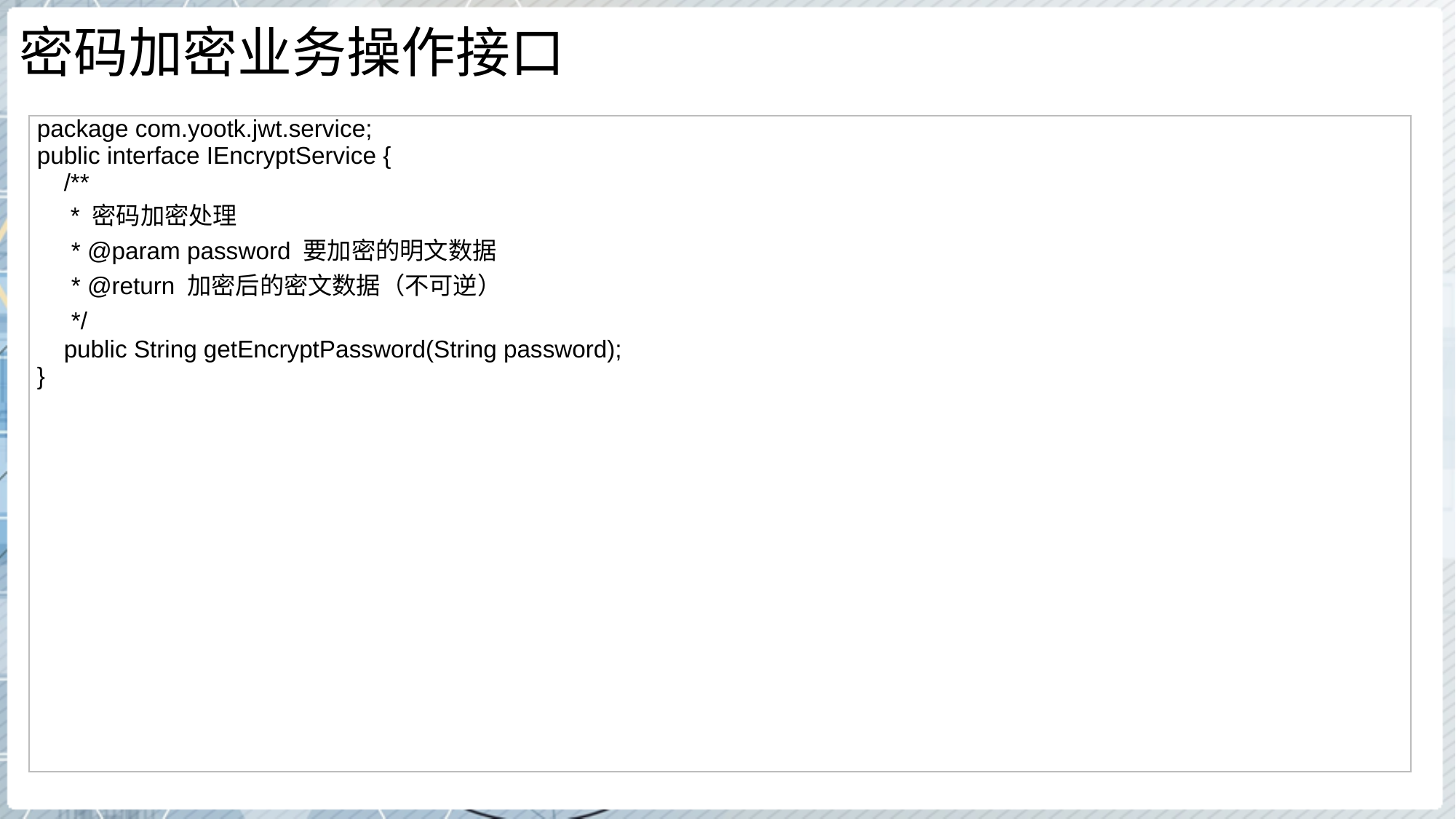

# 密码加密业务操作接口
| package com.yootk.jwt.service; public interface IEncryptService { /\*\* \* 密码加密处理 \* @param password 要加密的明文数据 \* @return 加密后的密文数据（不可逆） \*/ public String getEncryptPassword(String password); } |
| --- |